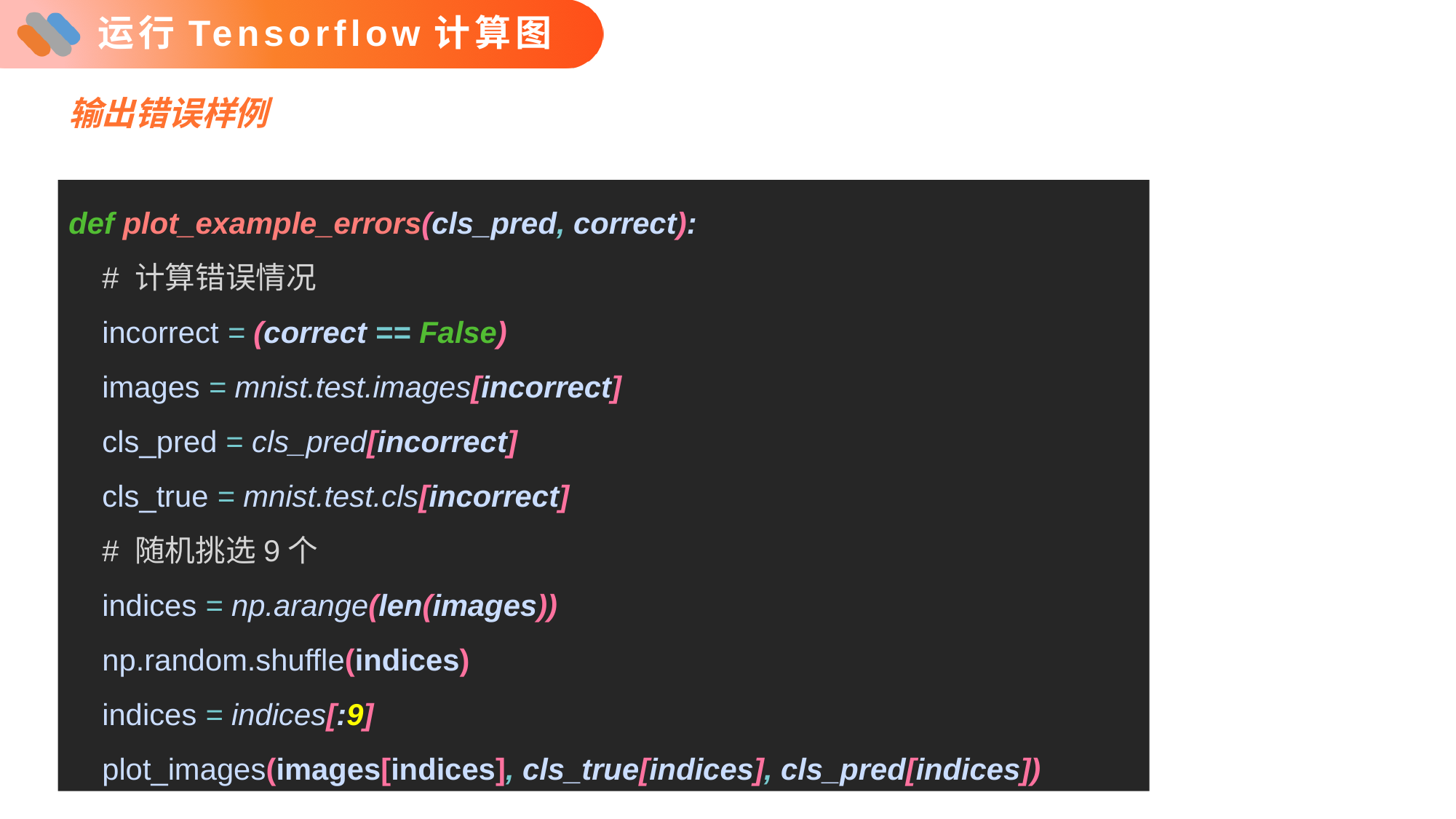

# 运行Tensorflow计算图
输出错误样例
def plot_example_errors(cls_pred, correct):
    # 计算错误情况
    incorrect = (correct == False)
    images = mnist.test.images[incorrect]
    cls_pred = cls_pred[incorrect]
    cls_true = mnist.test.cls[incorrect]
    # 随机挑选9个
    indices = np.arange(len(images))
    np.random.shuffle(indices)
    indices = indices[:9]
    plot_images(images[indices], cls_true[indices], cls_pred[indices])